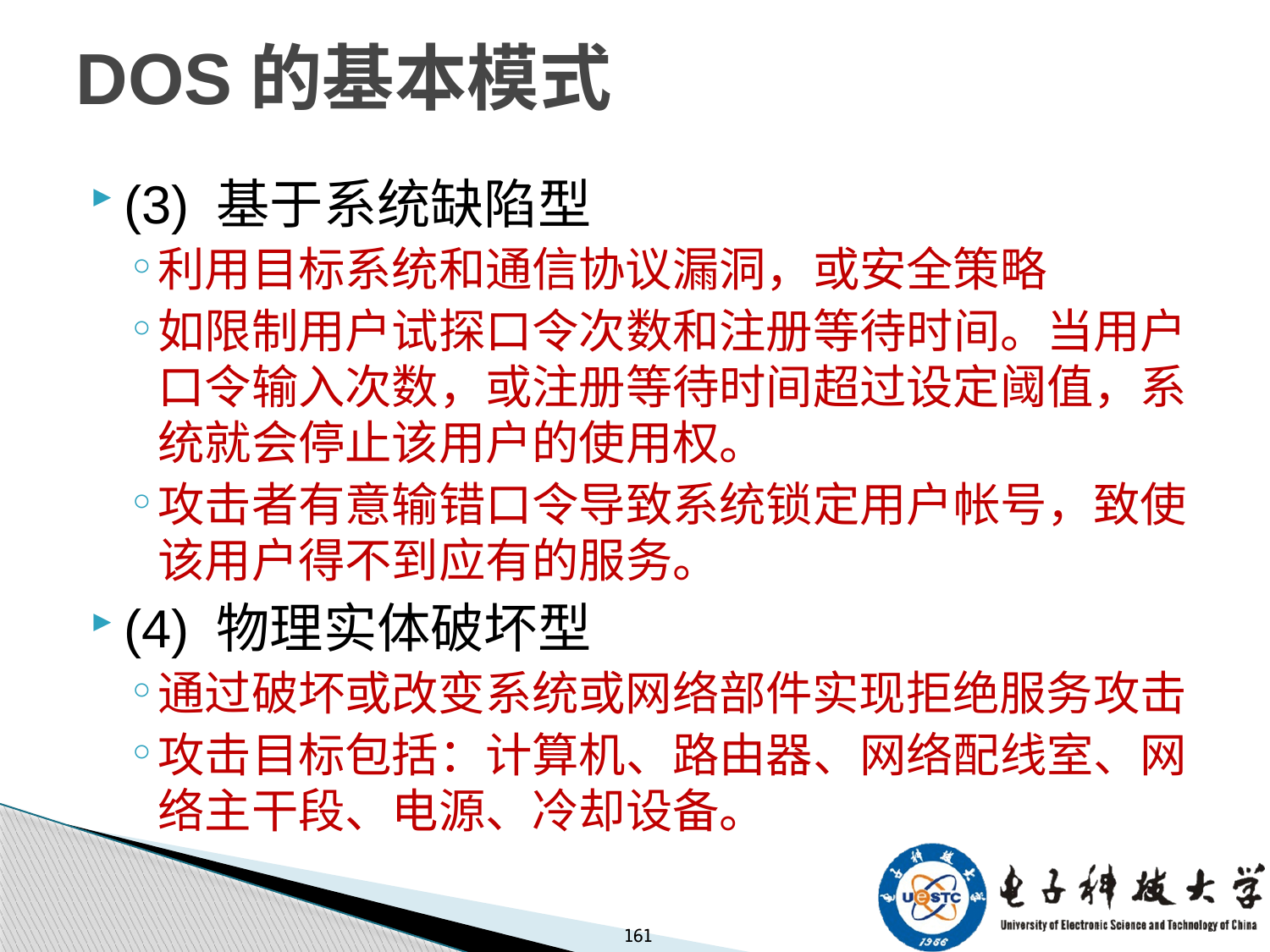

# DOS的基本模式
(3) 基于系统缺陷型
利用目标系统和通信协议漏洞，或安全策略
如限制用户试探口令次数和注册等待时间。当用户口令输入次数，或注册等待时间超过设定阈值，系统就会停止该用户的使用权。
攻击者有意输错口令导致系统锁定用户帐号，致使该用户得不到应有的服务。
(4) 物理实体破坏型
通过破坏或改变系统或网络部件实现拒绝服务攻击
攻击目标包括：计算机、路由器、网络配线室、网络主干段、电源、冷却设备。

161